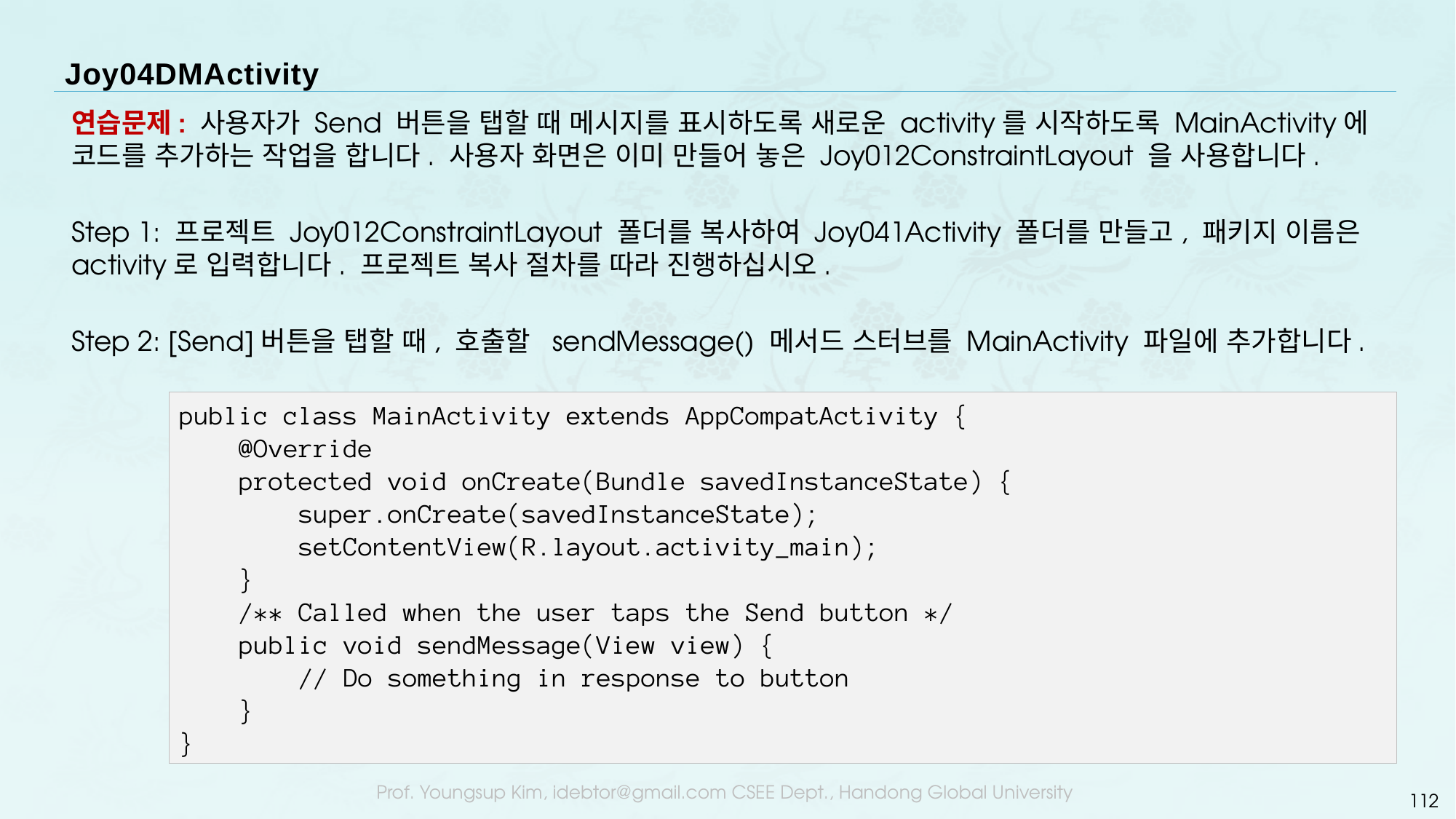

# Joy04DMActivity
연습문제: 사용자가 Send 버튼을 탭할 때 메시지를 표시하도록 새로운 activity를 시작하도록 MainActivity에 코드를 추가하는 작업을 합니다. 사용자 화면은 이미 만들어 놓은 Joy012ConstraintLayout 을 사용합니다.

Step 1: 프로젝트 Joy012ConstraintLayout 폴더를 복사하여 Joy041Activity 폴더를 만들고, 패키지 이름은 activity로 입력합니다. 프로젝트 복사 절차를 따라 진행하십시오.

Step 2: [Send]버튼을 탭할 때, 호출할  sendMessage() 메서드 스터브를 MainActivity 파일에 추가합니다.

public class MainActivity extends AppCompatActivity {
    @Override
    protected void onCreate(Bundle savedInstanceState) {
        super.onCreate(savedInstanceState);
        setContentView(R.layout.activity_main);
    }
    /** Called when the user taps the Send button */
    public void sendMessage(View view) {
        // Do something in response to button
    }
}
112